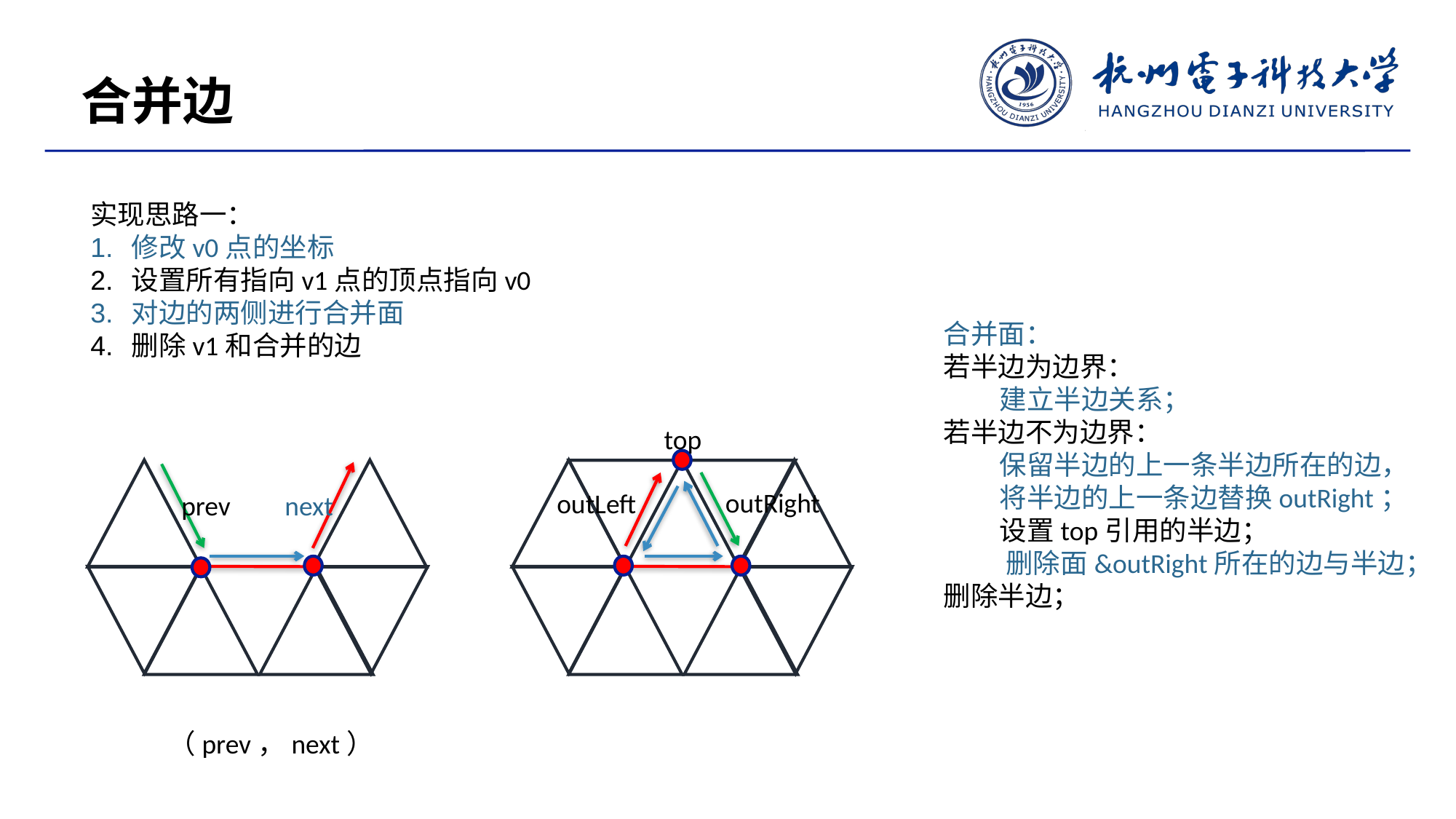

合并边
实现思路一：
修改v0点的坐标
设置所有指向v1点的顶点指向v0
对边的两侧进行合并面
删除v1和合并的边
合并面：
若半边为边界：
        建立半边关系；
若半边不为边界：
        保留半边的上一条半边所在的边，
        将半边的上一条边替换outRight；
        设置top引用的半边；
         删除面&outRight所在的边与半边；
删除半边；
top

outRight
outLeft
next
prev

（prev，next）